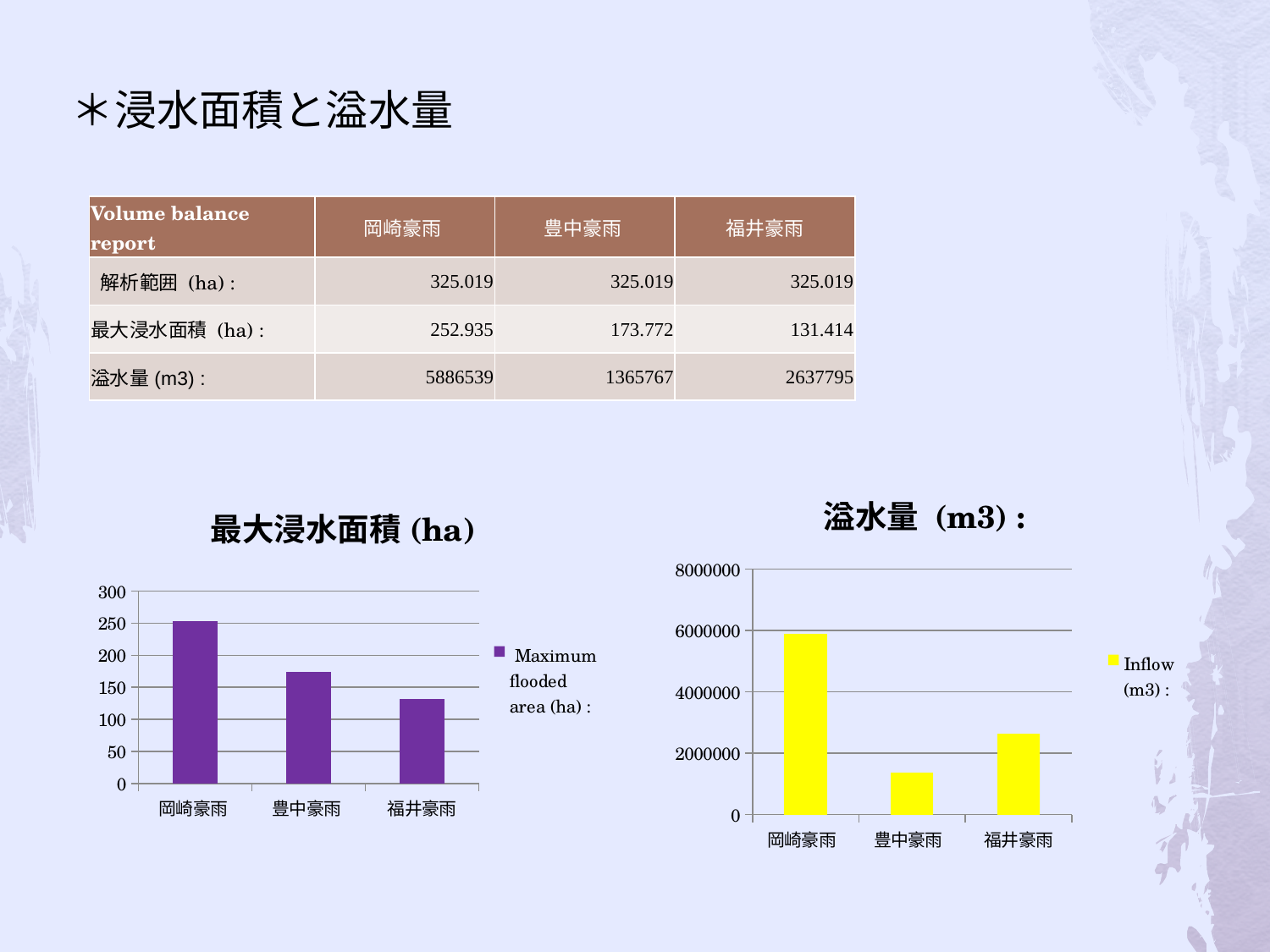

# ＊浸水面積と溢水量
| Volume balance report | 岡崎豪雨 | 豊中豪雨 | 福井豪雨 |
| --- | --- | --- | --- |
| 解析範囲 (ha) : | 325.019 | 325.019 | 325.019 |
| 最大浸水面積 (ha) : | 252.935 | 173.772 | 131.414 |
| 溢水量(m3) : | 5886539 | 1365767 | 2637795 |

### Chart: 溢水量 (m3) :

| Category | Inflow (m3) : |
|---|---|
| 岡崎豪雨   | 5886539.040300001 |
| 豊中豪雨   | 1365767.2903 |
| 福井豪雨 | 2637794.6300999997 |

### Chart:  最大浸水面積(ha)

| Category |  Maximum flooded area (ha) : |
|---|---|
| 岡崎豪雨  | 252.9349 |
| 豊中豪雨  | 173.7723 |
| 福井豪雨 | 131.4144 |